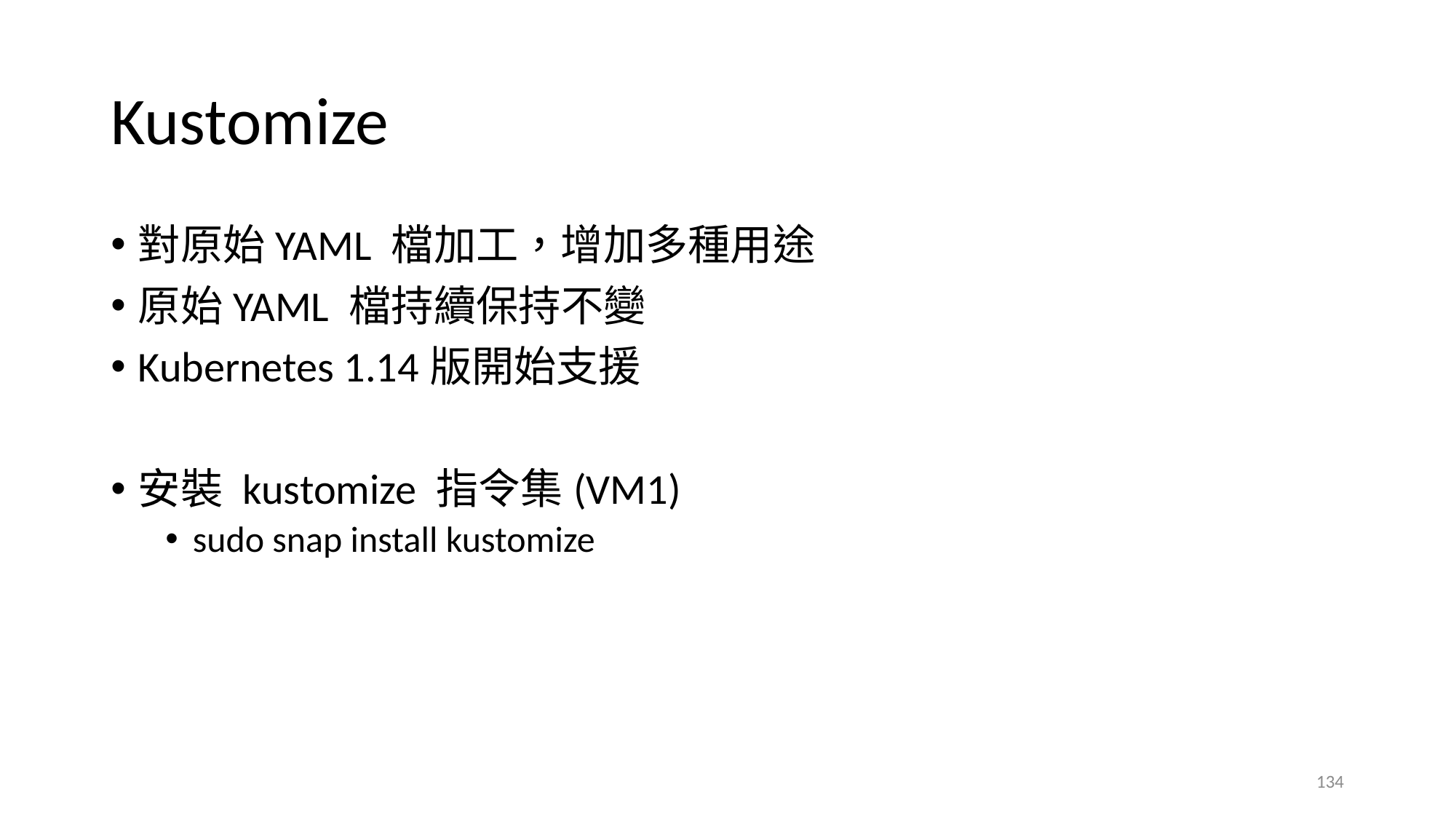

# Kustomize
對原始YAML 檔加工，增加多種用途
原始YAML 檔持續保持不變
Kubernetes 1.14版開始支援

安裝 kustomize 指令集(VM1)
sudo snap install kustomize
134